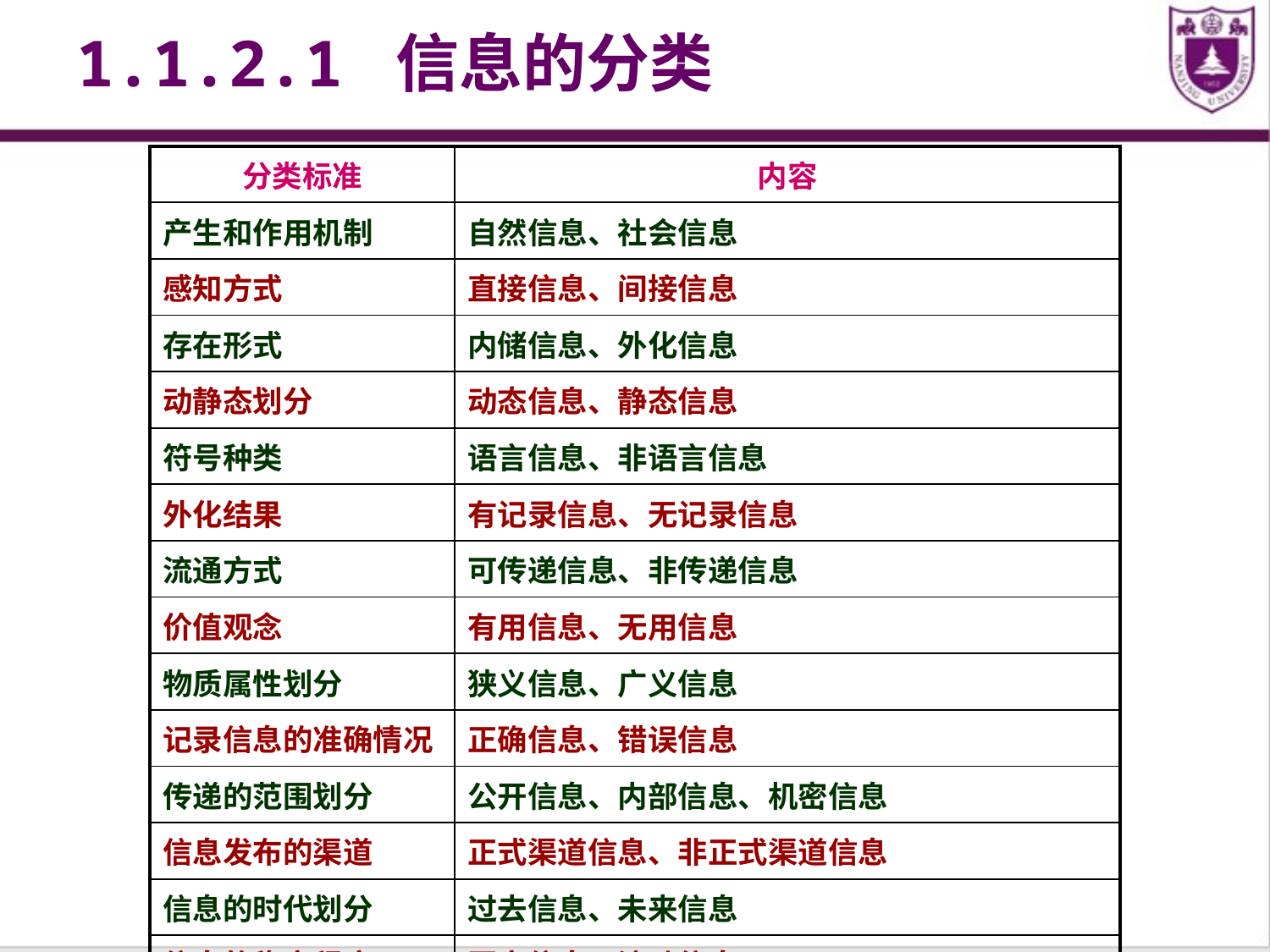

1.1.2.1 信息的分类
| 分类标准 | 内容 |
| --- | --- |
| 产生和作用机制 | 自然信息、社会信息 |
| 感知方式 | 直接信息、间接信息 |
| 存在形式 | 内储信息、外化信息 |
| 动静态划分 | 动态信息、静态信息 |
| 符号种类 | 语言信息、非语言信息 |
| 外化结果 | 有记录信息、无记录信息 |
| 流通方式 | 可传递信息、非传递信息 |
| 价值观念 | 有用信息、无用信息 |
| 物质属性划分 | 狭义信息、广义信息 |
| 记录信息的准确情况 | 正确信息、错误信息 |
| 传递的范围划分 | 公开信息、内部信息、机密信息 |
| 信息发布的渠道 | 正式渠道信息、非正式渠道信息 |
| 信息的时代划分 | 过去信息、未来信息 |
| 信息的稳定程度 | 固定信息、流动信息 |
| 信息的范围 | 内部信息、外部信息 |